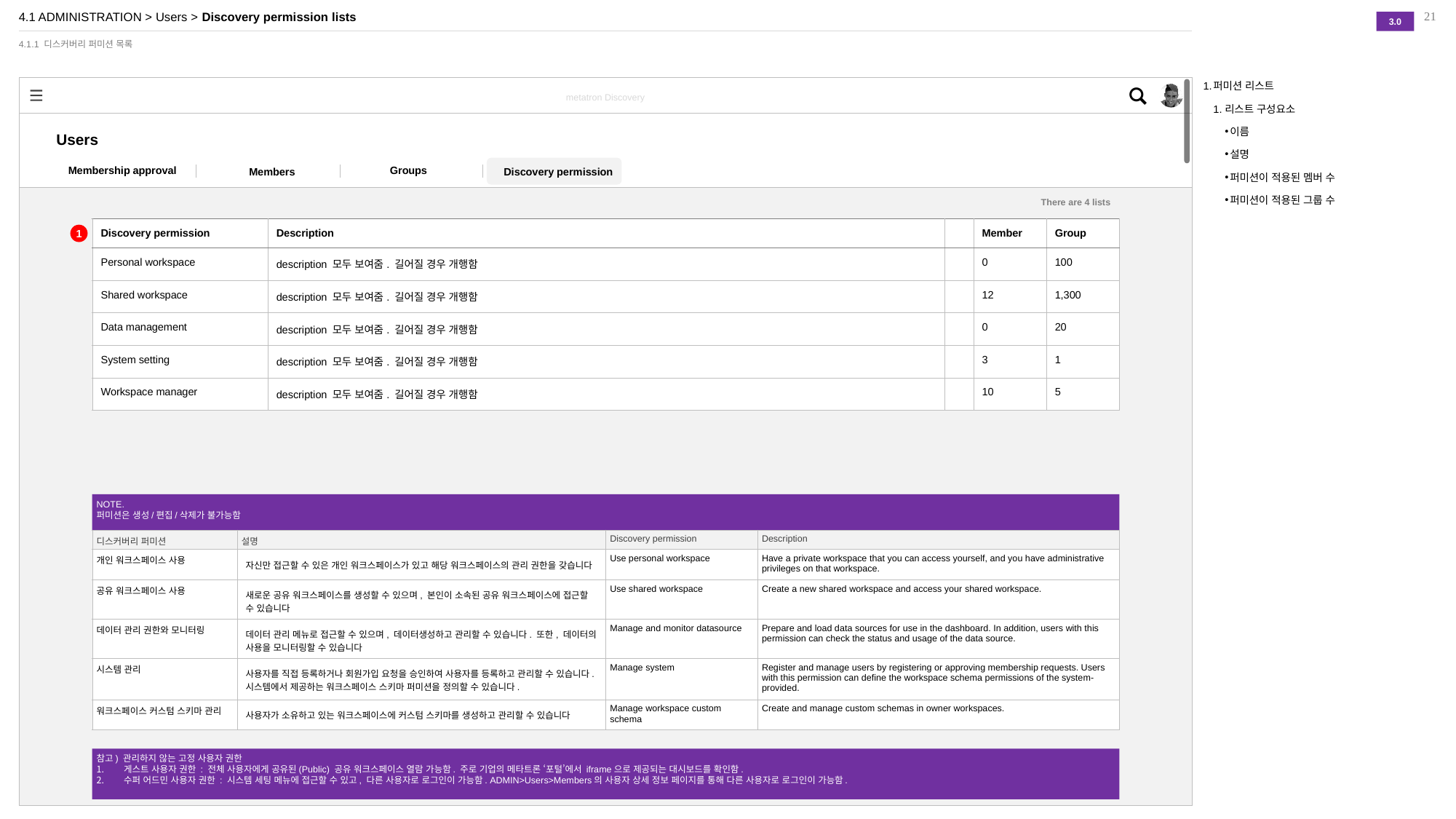

21
⦿ Created   ◎ Updated
2
Create shared workspace

# 4.1 ADMINISTRATION > Users > Discovery permission lists
3.0
4.1.1 디스커버리 퍼미션 목록
퍼미션 리스트
리스트 구성요소
이름
설명
퍼미션이 적용된 멤버 수
퍼미션이 적용된 그룹 수
There are 4 lists
| Discovery permission | Description |  | Member | Group |
| --- | --- | --- | --- | --- |
| Personal workspace | description 모두 보여줌. 길어질 경우 개행함 |  | 0 | 100 |
| Shared workspace | description 모두 보여줌. 길어질 경우 개행함 |  | 12 | 1,300 |
| Data management | description 모두 보여줌. 길어질 경우 개행함 |  | 0 | 20 |
| System setting | description 모두 보여줌. 길어질 경우 개행함 |  | 3 | 1 |
| Workspace manager | description 모두 보여줌. 길어질 경우 개행함 |  | 10 | 5 |
1
NOTE.
퍼미션은 생성/편집/삭제가 불가능함
| 디스커버리 퍼미션 | 설명 | Discovery permission | Description |
| --- | --- | --- | --- |
| 개인 워크스페이스 사용 | 자신만 접근할 수 있은 개인 워크스페이스가 있고 해당 워크스페이스의 관리 권한을 갖습니다 | Use personal workspace | Have a private workspace that you can access yourself, and you have administrative privileges on that workspace. |
| 공유 워크스페이스 사용 | 새로운 공유 워크스페이스를 생성할 수 있으며, 본인이 소속된 공유 워크스페이스에 접근할 수 있습니다 | Use shared workspace | Create a new shared workspace and access your shared workspace. |
| 데이터 관리 권한와 모니터링 | 데이터 관리 메뉴로 접근할 수 있으며, 데이터생성하고 관리할 수 있습니다. 또한, 데이터의 사용을 모니터링할 수 있습니다 | Manage and monitor datasource | Prepare and load data sources for use in the dashboard. In addition, users with this permission can check the status and usage of the data source. |
| 시스템 관리 | 사용자를 직접 등록하거나 회원가입 요청을 승인하여 사용자를 등록하고 관리할 수 있습니다. 시스템에서 제공하는 워크스페이스 스키마 퍼미션을 정의할 수 있습니다. | Manage system | Register and manage users by registering or approving membership requests. Users with this permission can define the workspace schema permissions of the system-provided. |
| 워크스페이스 커스텀 스키마 관리 | 사용자가 소유하고 있는 워크스페이스에 커스텀 스키마를 생성하고 관리할 수 있습니다 | Manage workspace custom schema | Create and manage custom schemas in owner workspaces. |
참고) 관리하지 않는 고정 사용자 권한
게스트 사용자 권한 : 전체 사용자에게 공유된(Public) 공유 워크스페이스 열람 가능함. 주로 기업의 메타트론 ‘포털’에서 iframe으로 제공되는 대시보드를 확인함.
수퍼 어드민 사용자 권한 : 시스템 세팅 메뉴에 접근할 수 있고, 다른 사용자로 로그인이 가능함. ADMIN>Users>Members의 사용자 상세 정보 페이지를 통해 다른 사용자로 로그인이 가능함.